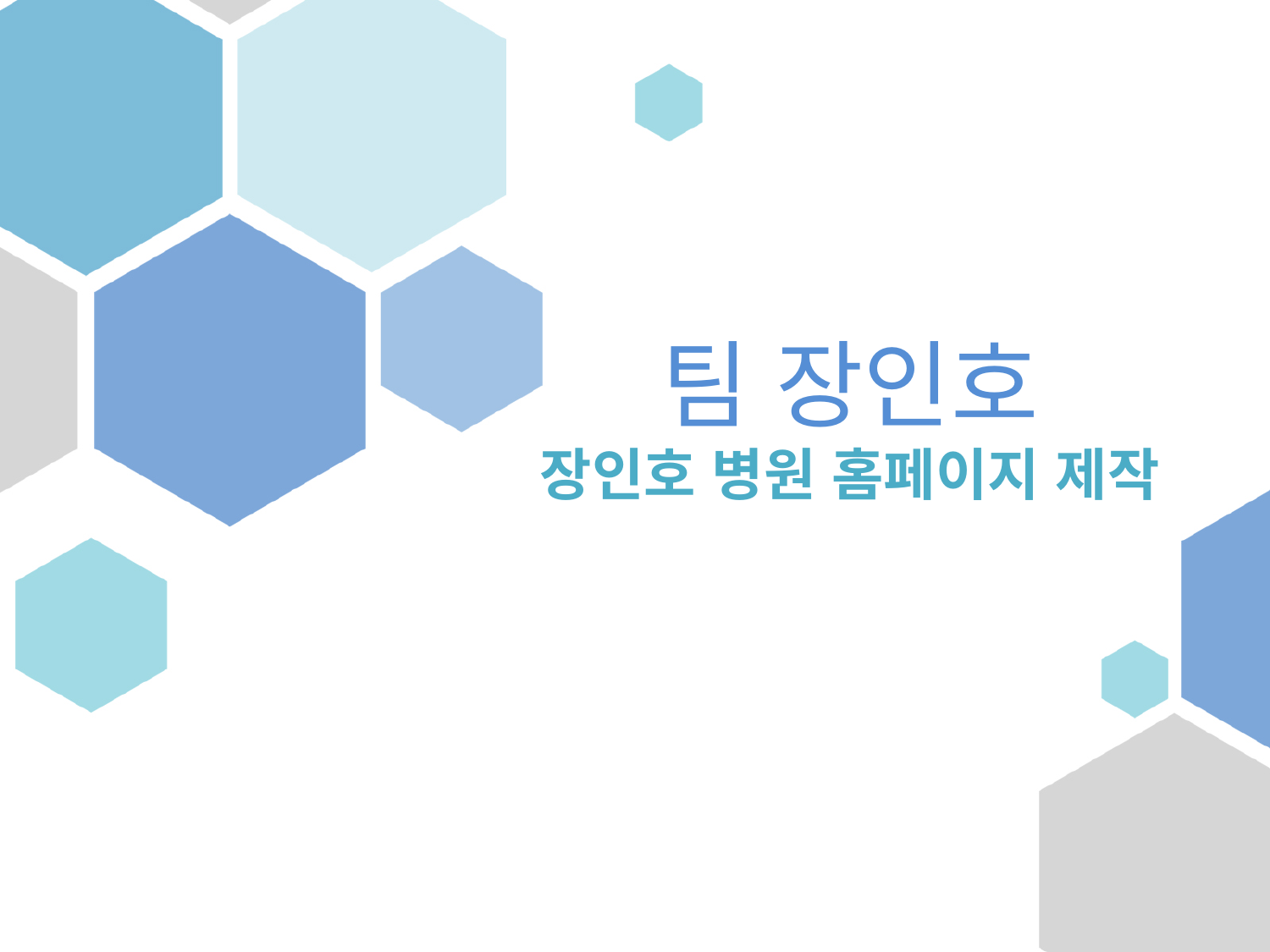

# 팀 장인호 장인호 병원 홈페이지 제작